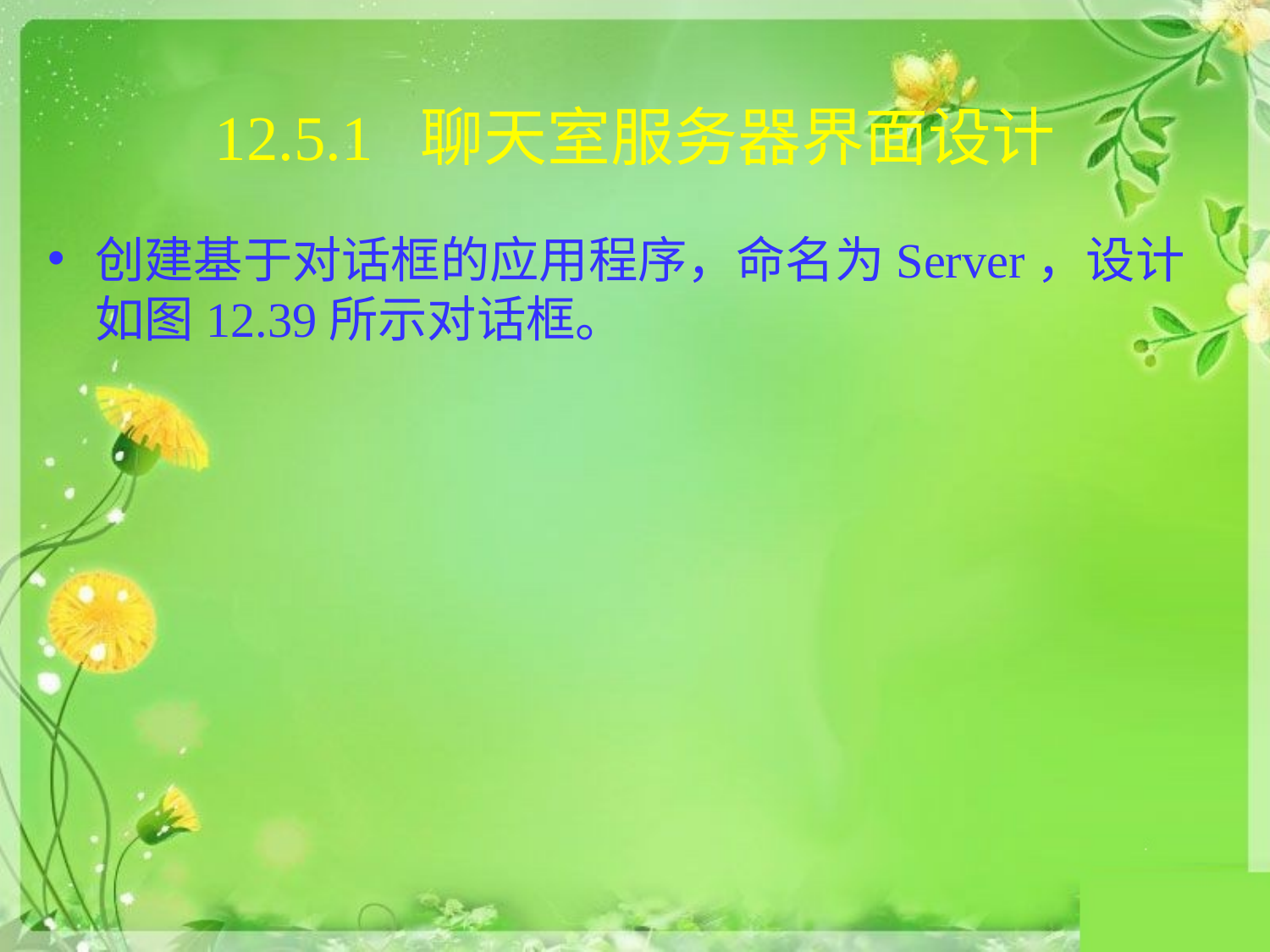

# 12.5.1  聊天室服务器界面设计
创建基于对话框的应用程序，命名为Server，设计如图12.39所示对话框。